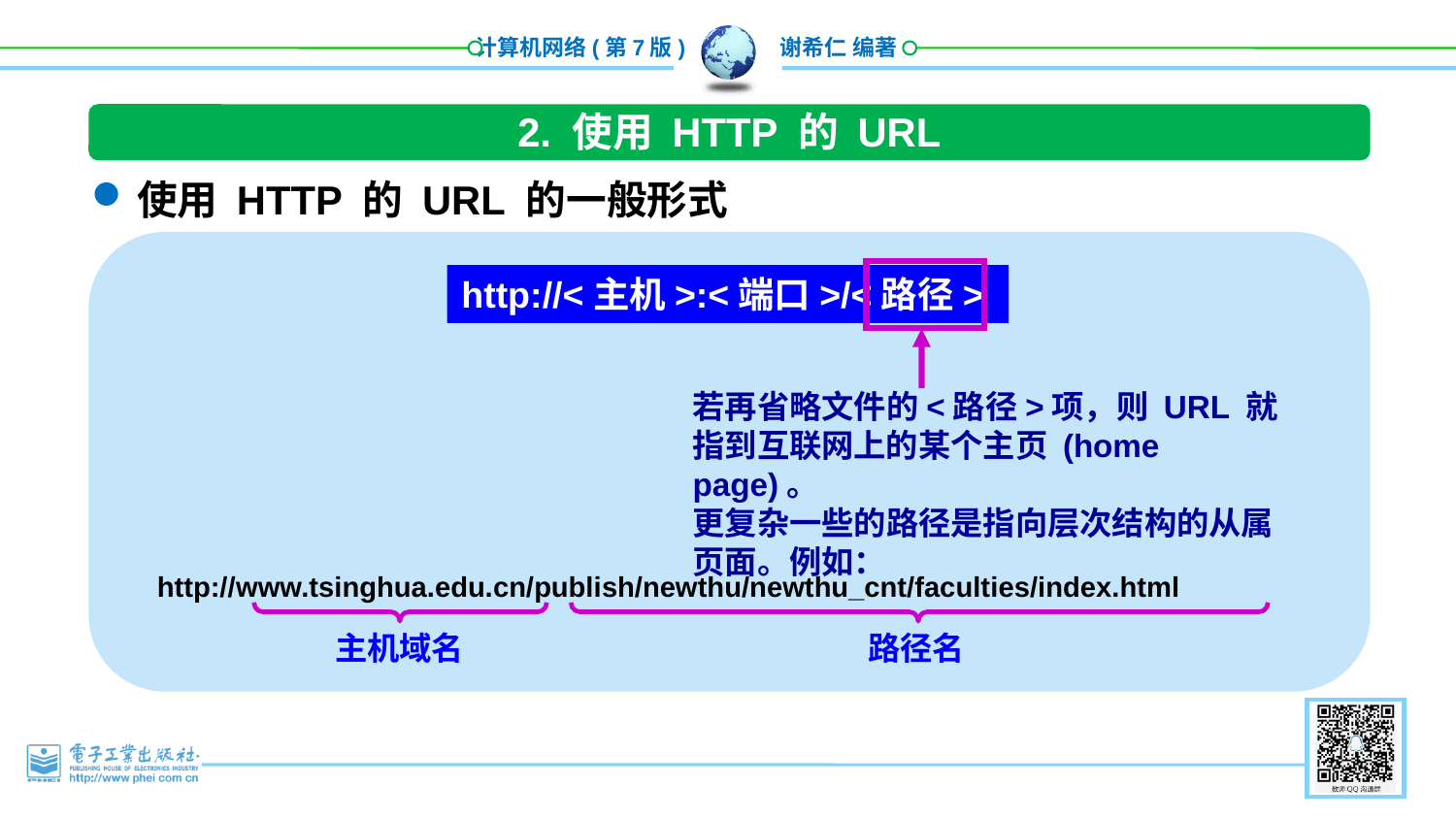

2. 使用 HTTP 的 URL

使用 HTTP 的 URL 的一般形式

若再省略文件的<路径>项，则 URL 就指到互联网上的某个主页 (home page)。
更复杂一些的路径是指向层次结构的从属页面。例如：
http://<主机>:<端口>/<路径>

http://www.tsinghua.edu.cn/publish/newthu/newthu_cnt/faculties/index.html
路径名
主机域名